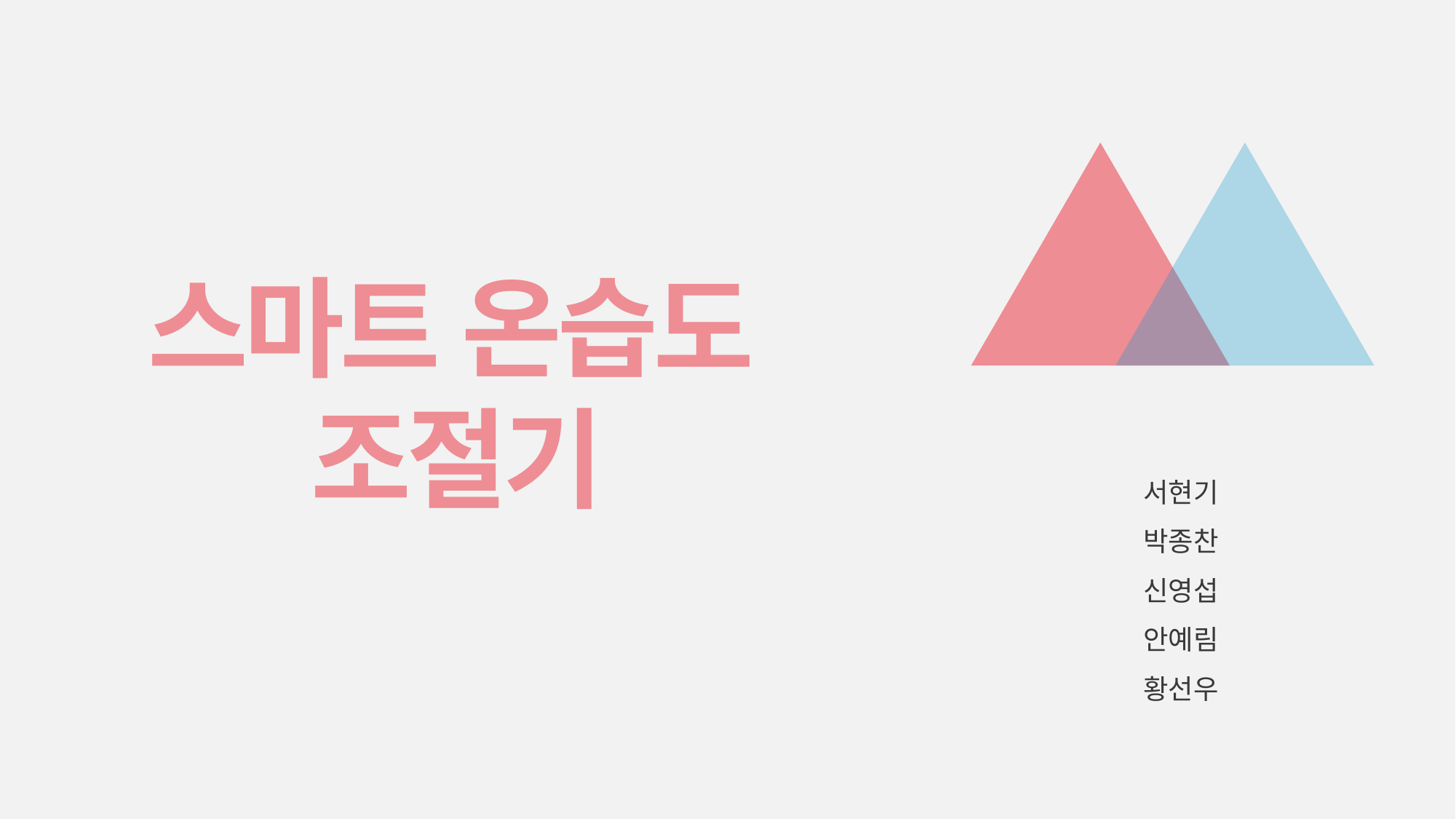

스마트 온습도
  조절기
서현기
박종찬
신영섭
안예림
황선우